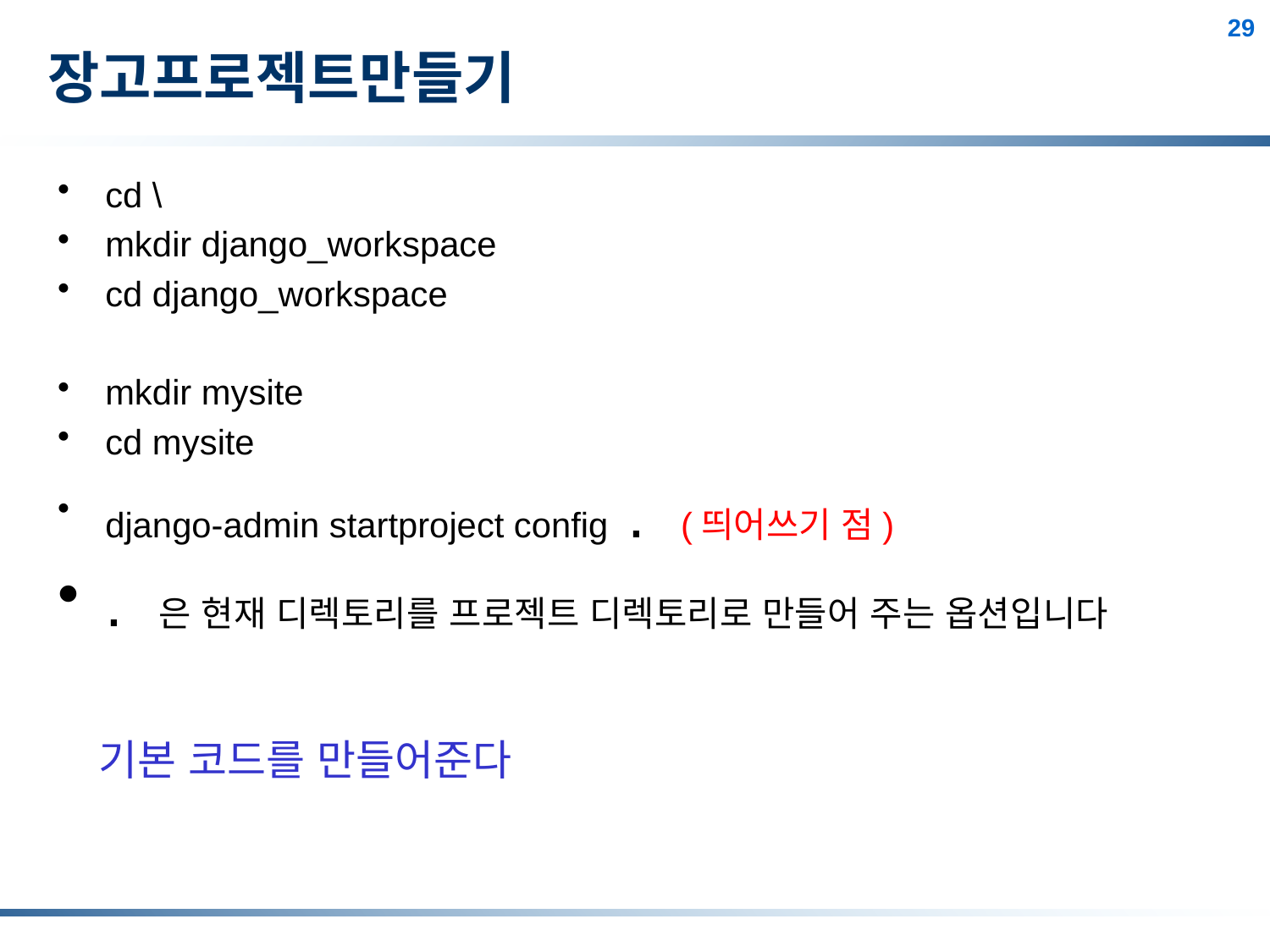

# 장고프로젝트만들기
cd \
mkdir django_workspace
cd django_workspace

mkdir mysite
cd mysite
django-admin startproject config  .  (띄어쓰기 점)
.  은 현재 디렉토리를 프로젝트 디렉토리로 만들어 주는 옵션입니다
기본 코드를 만들어준다